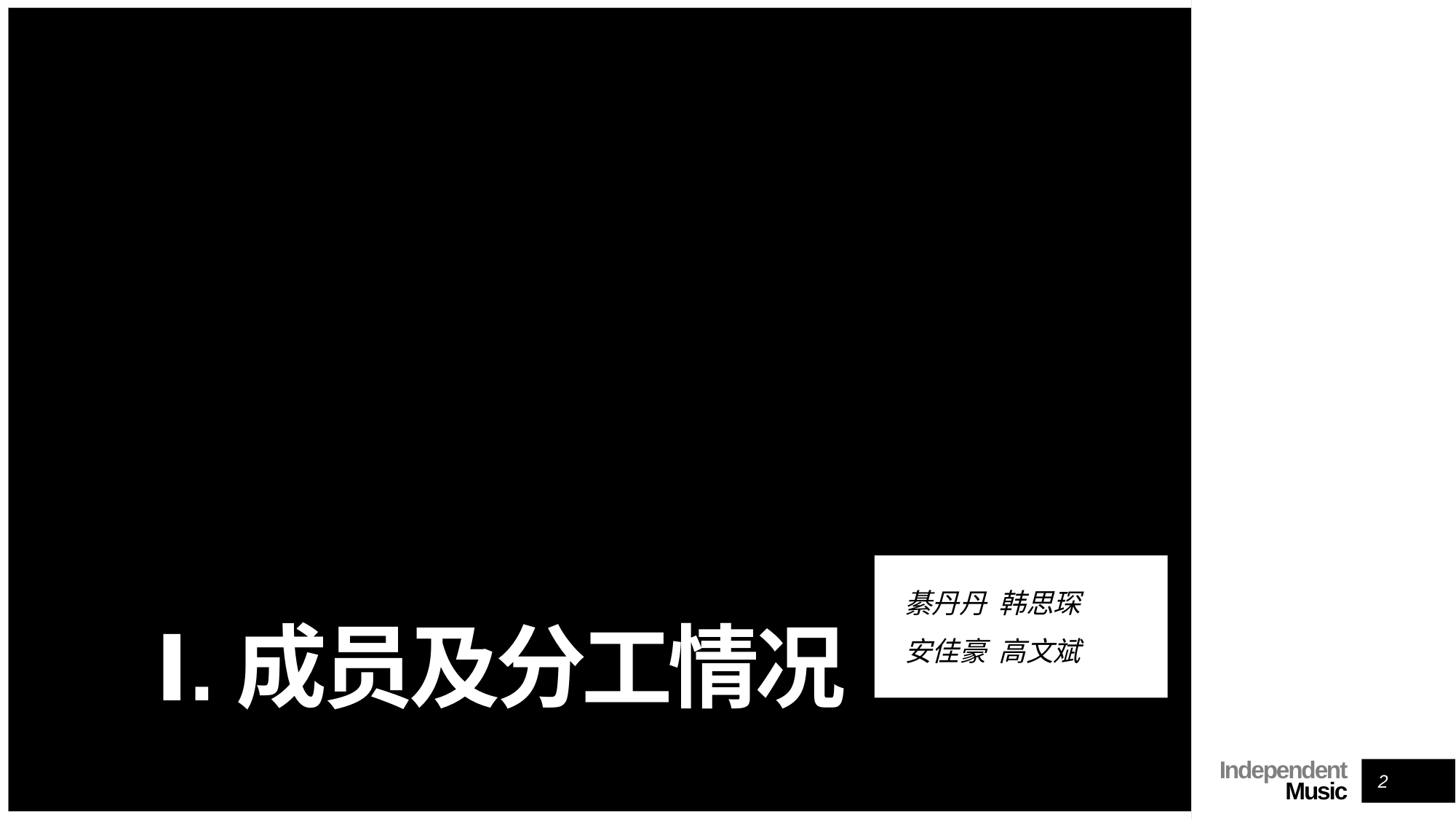

# Ⅰ.成员及分工情况
綦丹丹  韩思琛
安佳豪  高文斌
2